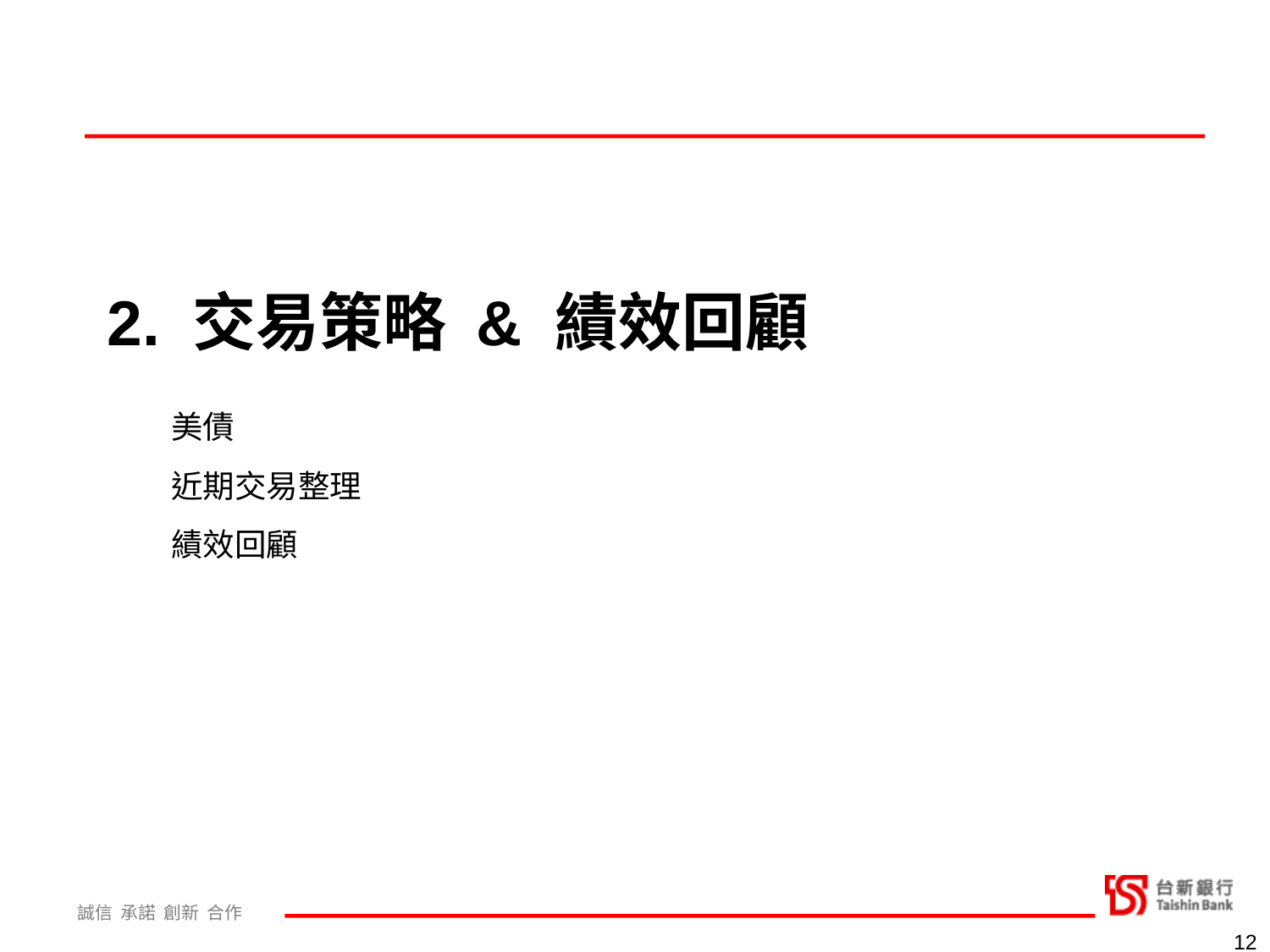

2. 交易策略 & 績效回顧
| 美債 |
| --- |
| 近期交易整理 |
| 績效回顧 |
12